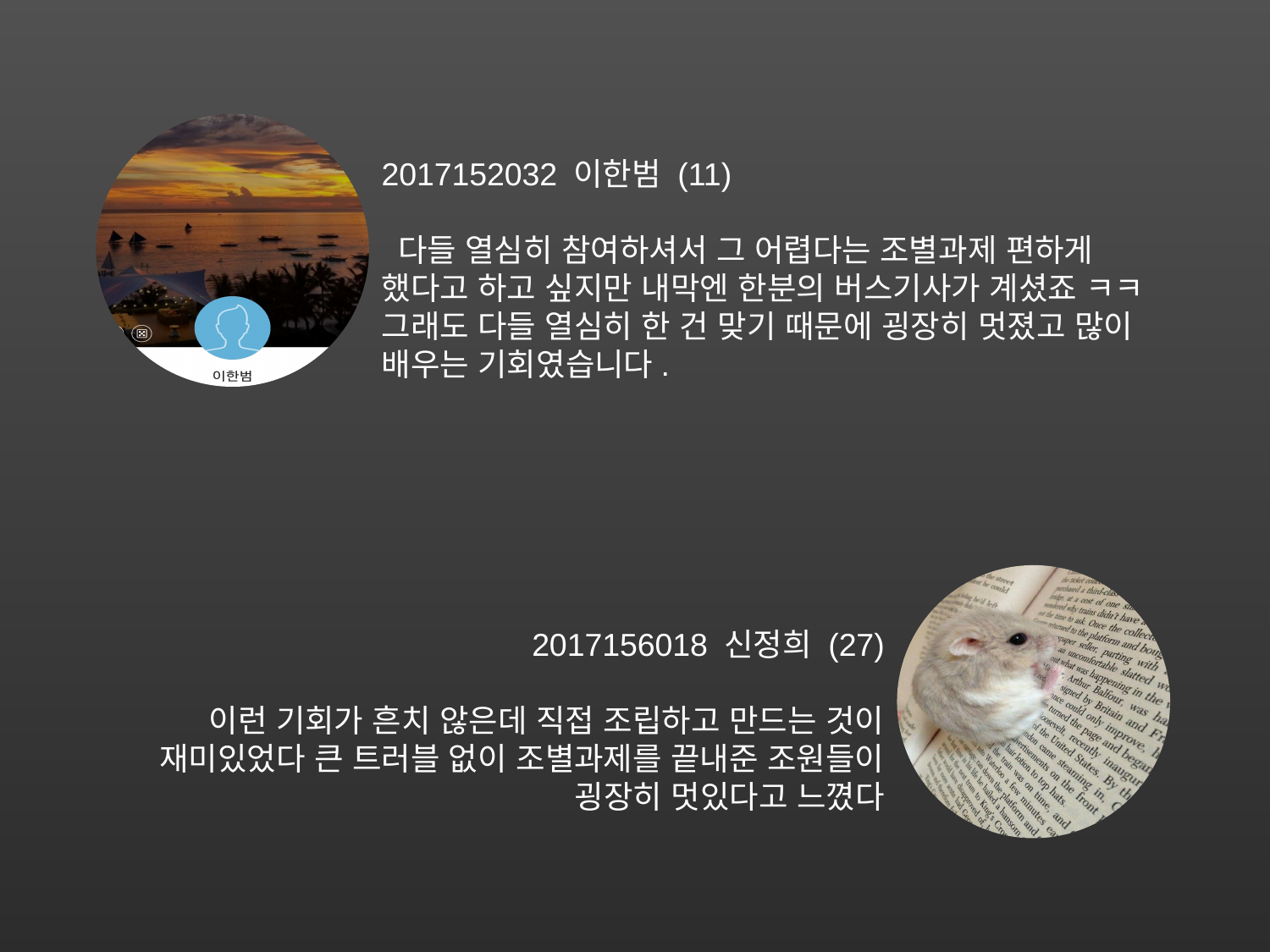

2017152032 이한범 (11)

 다들 열심히 참여하셔서 그 어렵다는 조별과제 편하게 했다고 하고 싶지만 내막엔 한분의 버스기사가 계셨죠 ㅋㅋ 그래도 다들 열심히 한 건 맞기 때문에 굉장히 멋졌고 많이 배우는 기회였습니다.

2017156018 신정희 (27)

이런 기회가 흔치 않은데 직접 조립하고 만드는 것이 재미있었다 큰 트러블 없이 조별과제를 끝내준 조원들이 굉장히 멋있다고 느꼈다